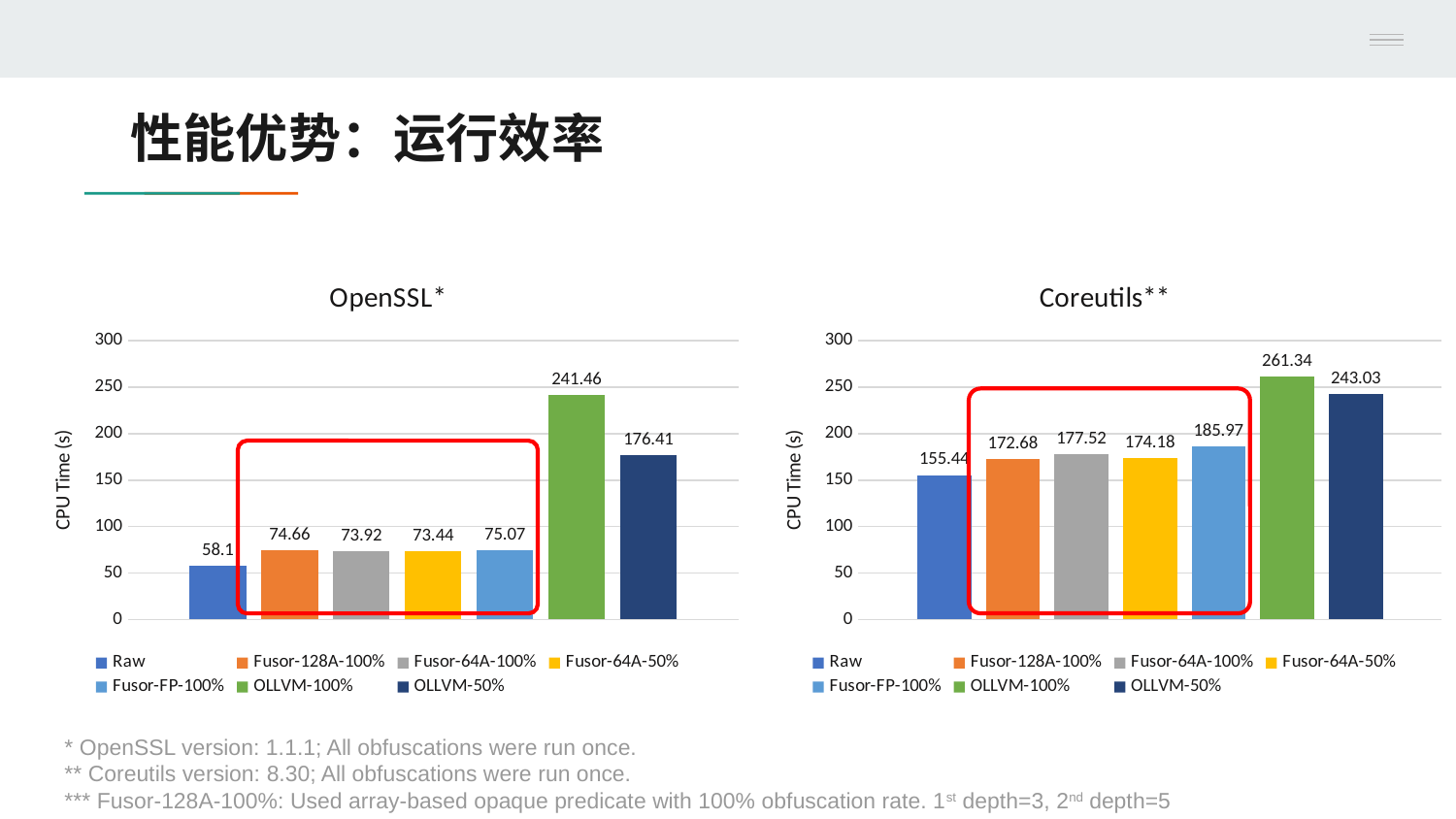

# 性能优势：运行效率

### Chart: OpenSSL*

| Category | Raw | Fusor-128A-100% | Fusor-64A-100% | Fusor-64A-50% | Fusor-FP-100% | OLLVM-100% | OLLVM-50% |
|---|---|---|---|---|---|---|---|
| Time(s) | 58.1 | 74.66 | 73.92 | 73.44 | 75.07 | 241.46 | 176.41 |

### Chart: Coreutils**

| Category | Raw | Fusor-128A-100% | Fusor-64A-100% | Fusor-64A-50% | Fusor-FP-100% | OLLVM-100% | OLLVM-50% |
|---|---|---|---|---|---|---|---|
| Time(s) | 155.44 | 172.68 | 177.52 | 174.18 | 185.97 | 261.34 | 243.03 |
**

* OpenSSL version: 1.1.1; All obfuscations were run once.
** Coreutils version: 8.30; All obfuscations were run once.
*** Fusor-128A-100%: Used array-based opaque predicate with 100% obfuscation rate. 1st depth=3, 2nd depth=5